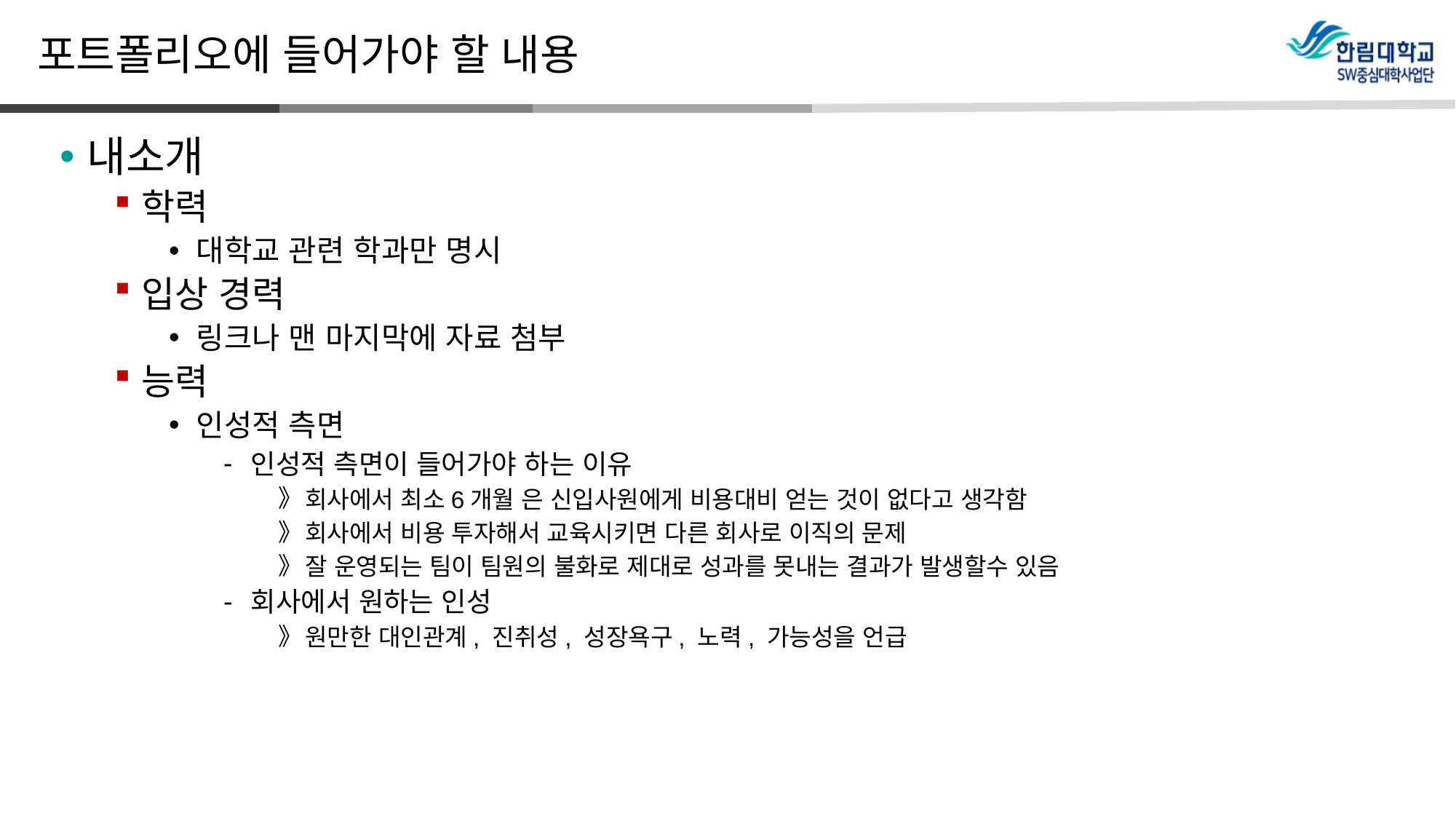

# 포트폴리오에 들어가야 할 내용
내소개
학력
대학교 관련 학과만 명시
입상 경력
링크나 맨 마지막에 자료 첨부
능력
인성적 측면
인성적 측면이 들어가야 하는 이유
회사에서 최소6개월 은 신입사원에게 비용대비 얻는 것이 없다고 생각함
회사에서 비용 투자해서 교육시키면 다른 회사로 이직의 문제
잘 운영되는 팀이 팀원의 불화로 제대로 성과를 못내는 결과가 발생할수 있음
회사에서 원하는 인성
원만한 대인관계, 진취성, 성장욕구, 노력, 가능성을 언급